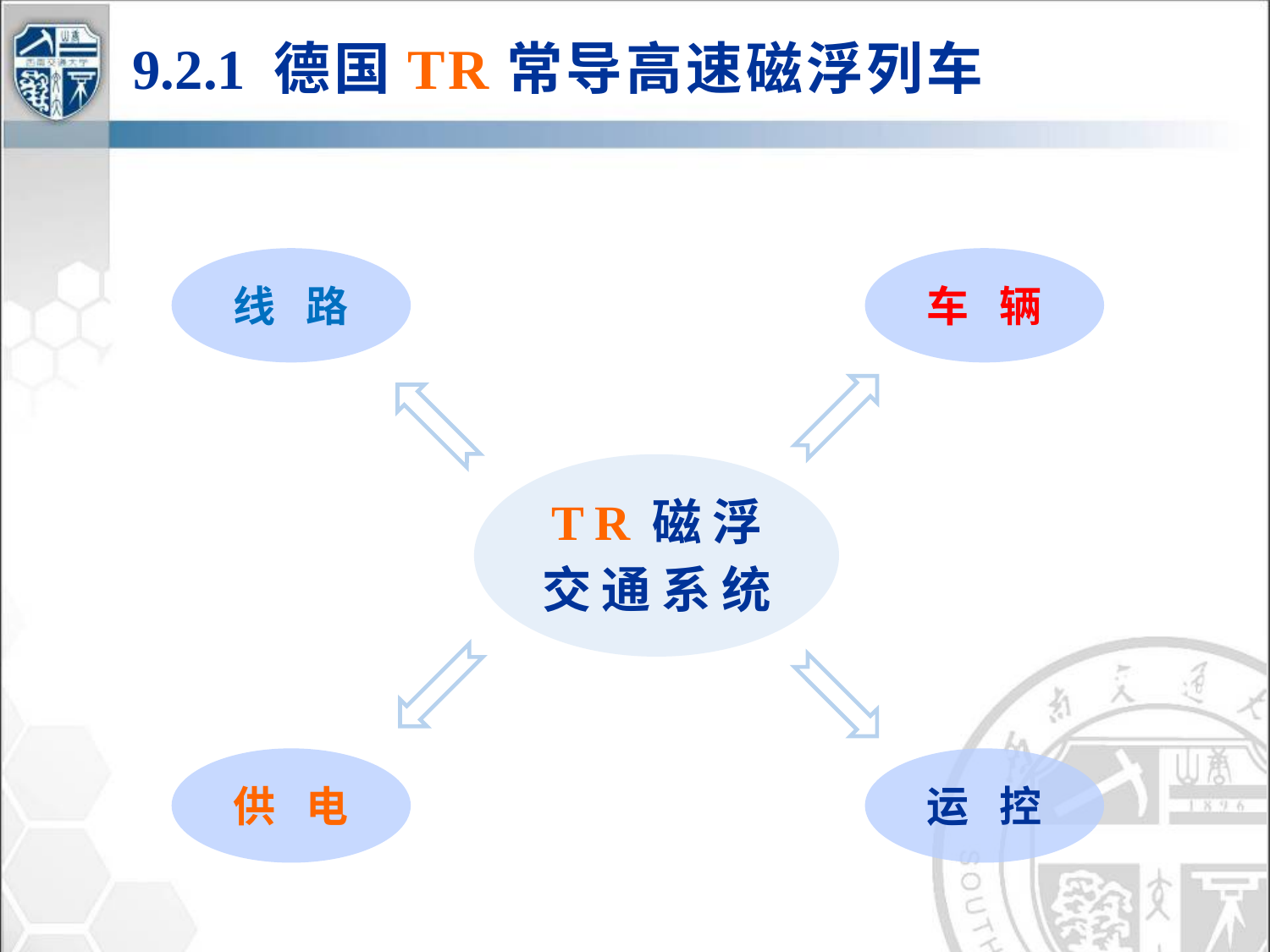

9.2.1 德国TR常导高速磁浮列车

车 辆

线 路

TR磁浮
交通系统

供 电

运 控